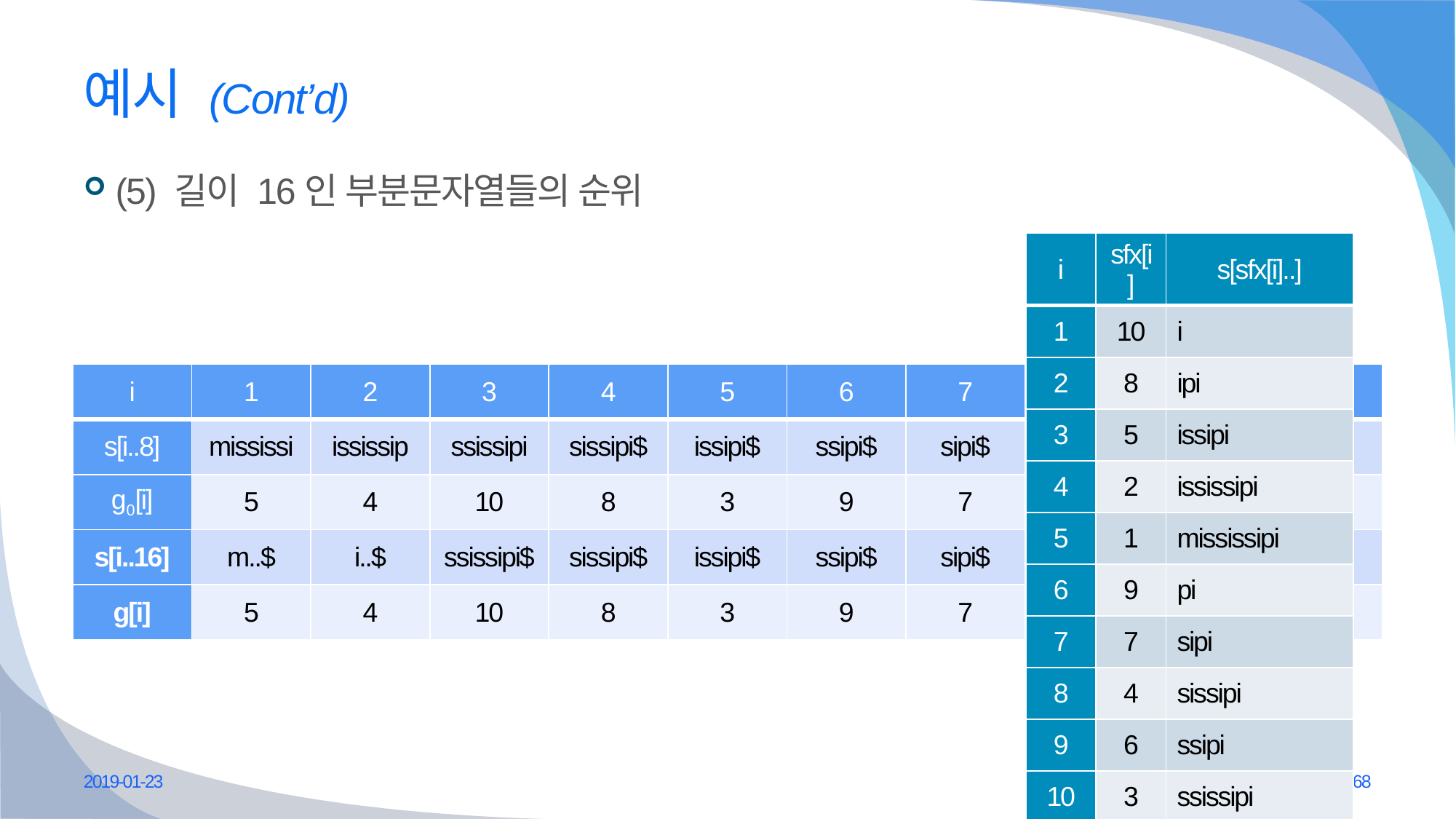

# 예시 (Cont’d)
(5) 길이 16인 부분문자열들의 순위
| i | sfx[i] | s[sfx[i]..] |
| --- | --- | --- |
| 1 | 10 | i |
| 2 | 8 | ipi |
| 3 | 5 | issipi |
| 4 | 2 | ississipi |
| 5 | 1 | mississipi |
| 6 | 9 | pi |
| 7 | 7 | sipi |
| 8 | 4 | sissipi |
| 9 | 6 | ssipi |
| 10 | 3 | ssissipi |
| i | 1 | 2 | 3 | 4 | 5 | 6 | 7 | 8 | 9 | 10 |
| --- | --- | --- | --- | --- | --- | --- | --- | --- | --- | --- |
| s[i..8] | mississi | ississip | ssissipi | sissipi$ | issipi$ | ssipi$ | sipi$ | ipi$ | pi$ | i$ |
| g0[i] | 5 | 4 | 10 | 8 | 3 | 9 | 7 | 2 | 6 | 1 |
| s[i..16] | m..$ | i..$ | ssissipi$ | sissipi$ | issipi$ | ssipi$ | sipi$ | ipi$ | pi$ | i$ |
| g[i] | 5 | 4 | 10 | 8 | 3 | 9 | 7 | 2 | 6 | 1 |
2019-01-23
68